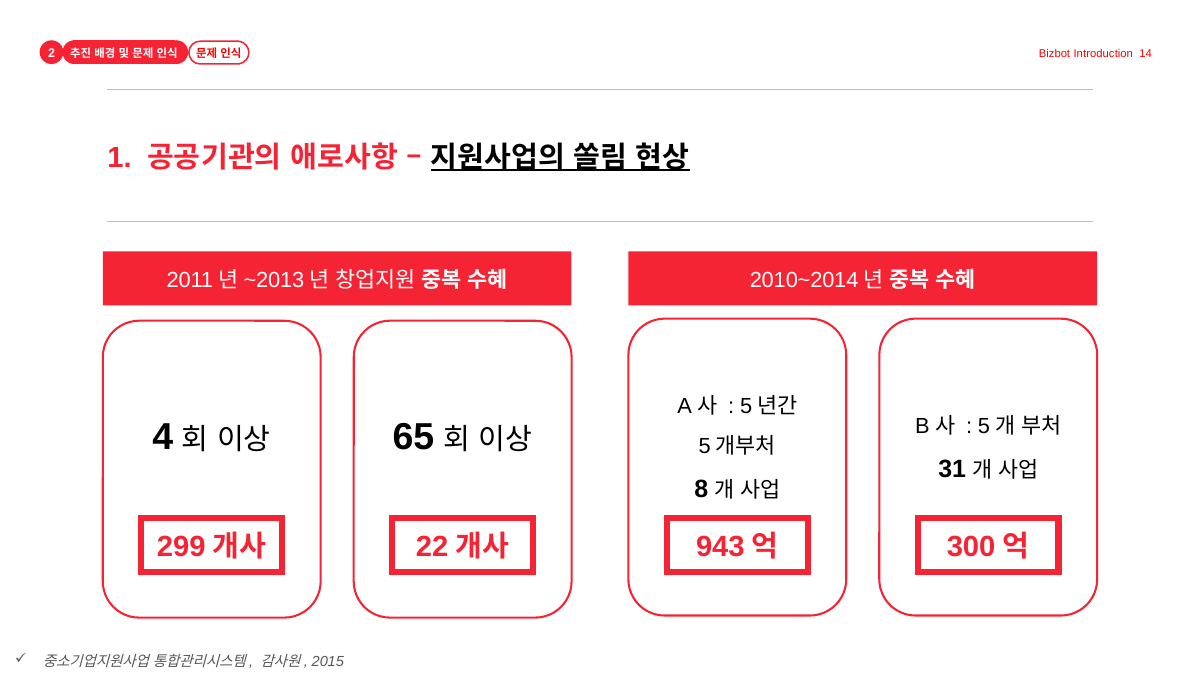

2
추진 배경 및 문제 인식
문제 인식
Bizbot Introduction  14

1
1. 공공기관의 애로사항 – 지원사업의 쏠림 현상
2011년~2013년 창업지원 중복 수혜
2010~2014년 중복 수혜
A사 : 5년간
5개부처
8개 사업

B사 : 5개 부처
31개 사업

4회 이상

65회 이상

299개사
22개사
943억
300억
중소기업지원사업 통합관리시스템, 감사원, 2015